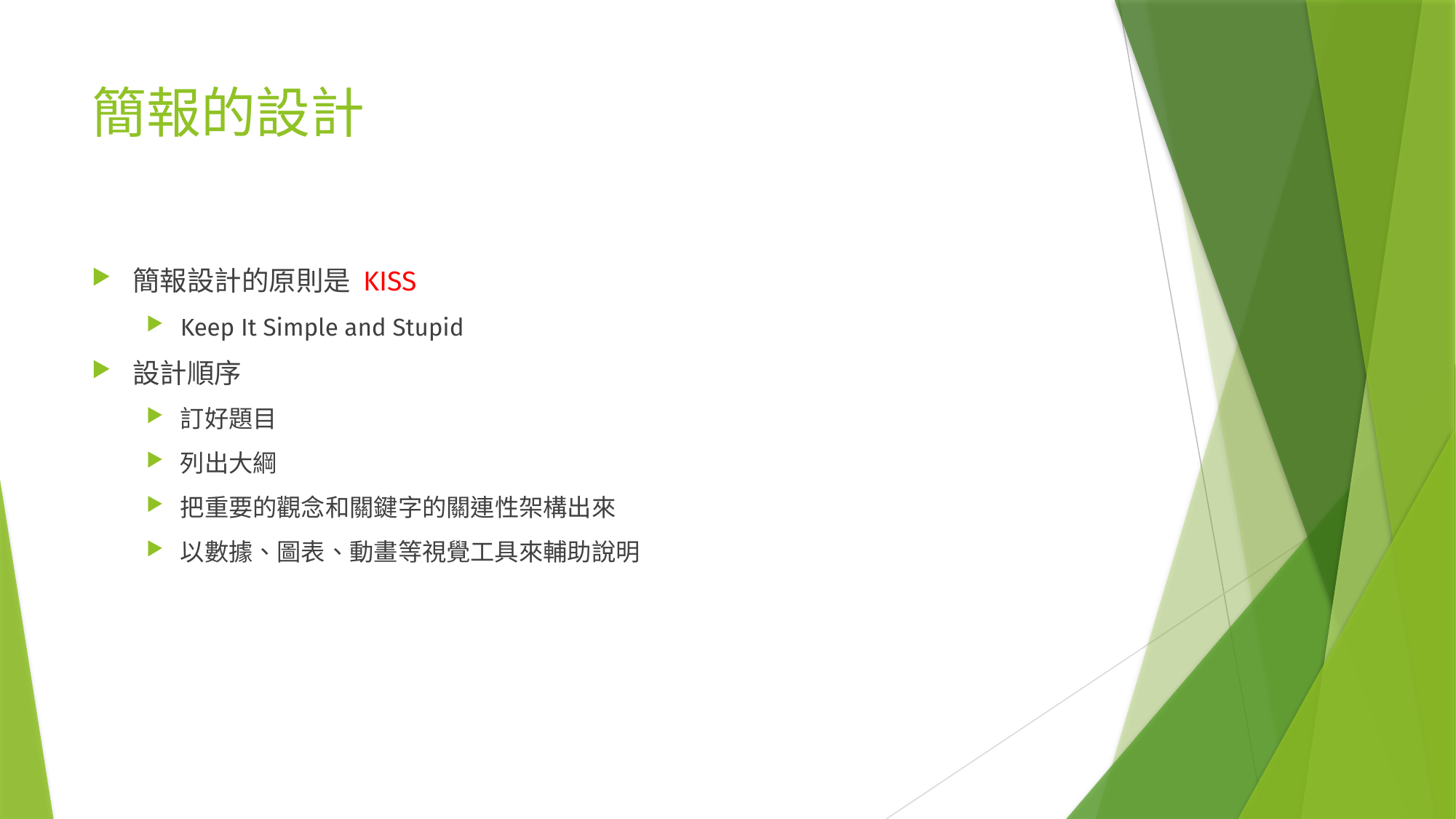

# 簡報的設計
簡報設計的原則是 KISS
Keep It Simple and Stupid
設計順序
訂好題目
列出大綱
把重要的觀念和關鍵字的關連性架構出來
以數據、圖表、動畫等視覺工具來輔助說明